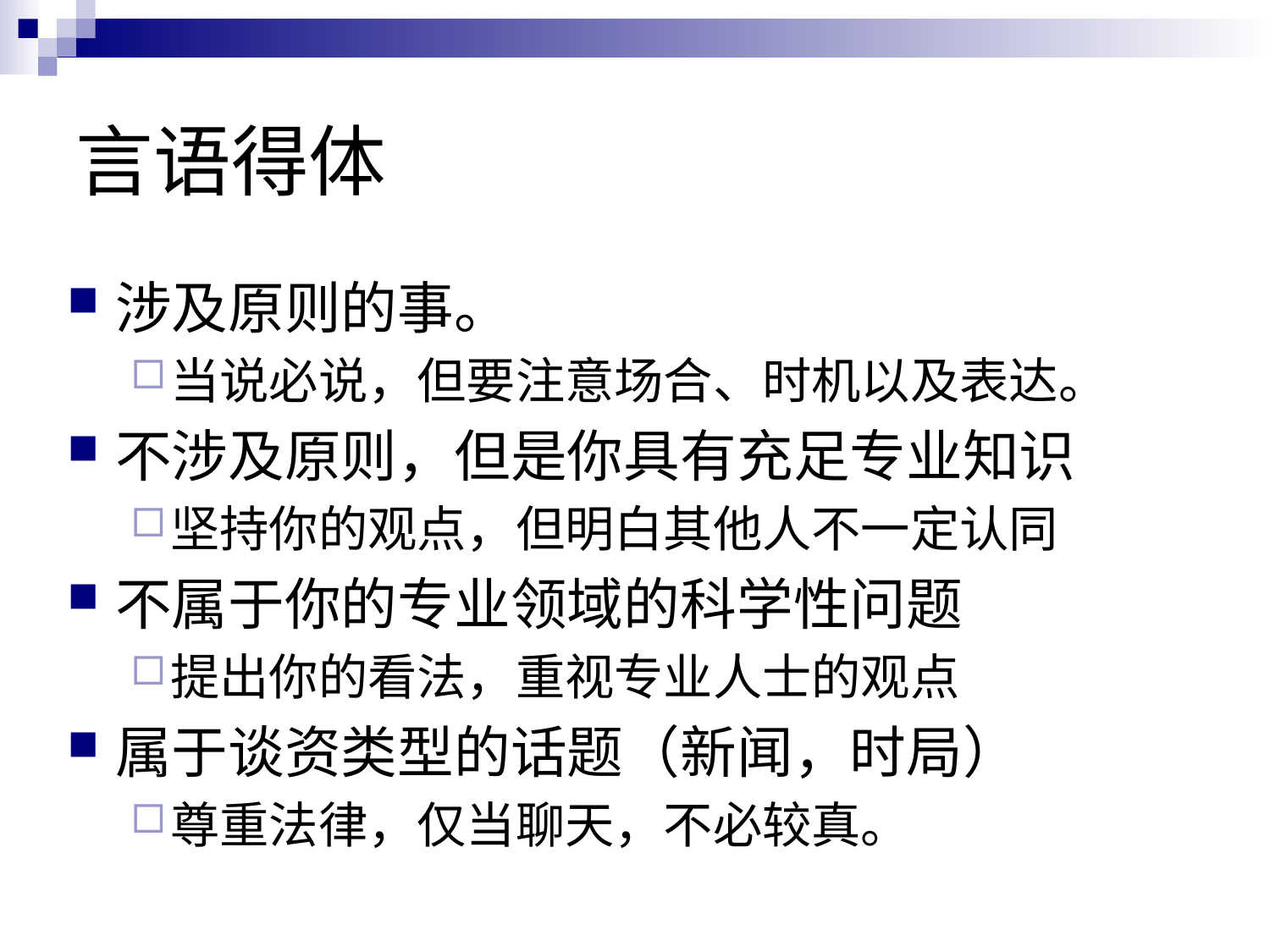

# 言语得体
涉及原则的事。
当说必说，但要注意场合、时机以及表达。
不涉及原则，但是你具有充足专业知识
坚持你的观点，但明白其他人不一定认同
不属于你的专业领域的科学性问题
提出你的看法，重视专业人士的观点
属于谈资类型的话题（新闻，时局）
尊重法律，仅当聊天，不必较真。